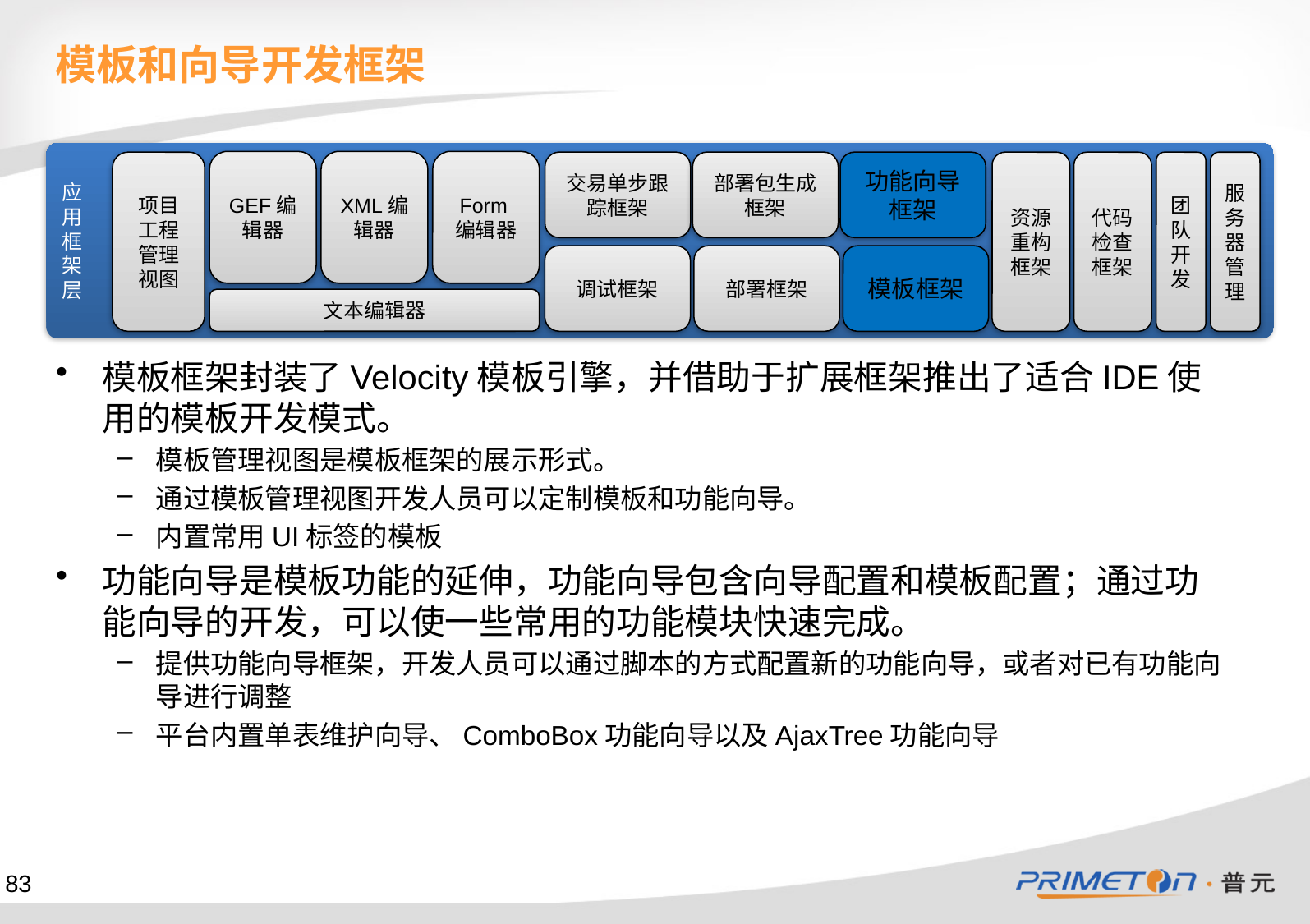

模板和向导开发框架
应
用
框
架
层
GEF编辑器
XML编辑器
Form编辑器
项目工程管理视图
交易单步跟踪框架
部署包生成框架
功能向导
框架
资源重构框架
代码检查框架
团队开发
服务器管理
调试框架
部署框架
模板框架
文本编辑器
模板框架封装了Velocity模板引擎，并借助于扩展框架推出了适合IDE使用的模板开发模式。
模板管理视图是模板框架的展示形式。
通过模板管理视图开发人员可以定制模板和功能向导。
内置常用UI标签的模板
功能向导是模板功能的延伸，功能向导包含向导配置和模板配置；通过功能向导的开发，可以使一些常用的功能模块快速完成。
提供功能向导框架，开发人员可以通过脚本的方式配置新的功能向导，或者对已有功能向导进行调整
平台内置单表维护向导、ComboBox功能向导以及AjaxTree功能向导
83